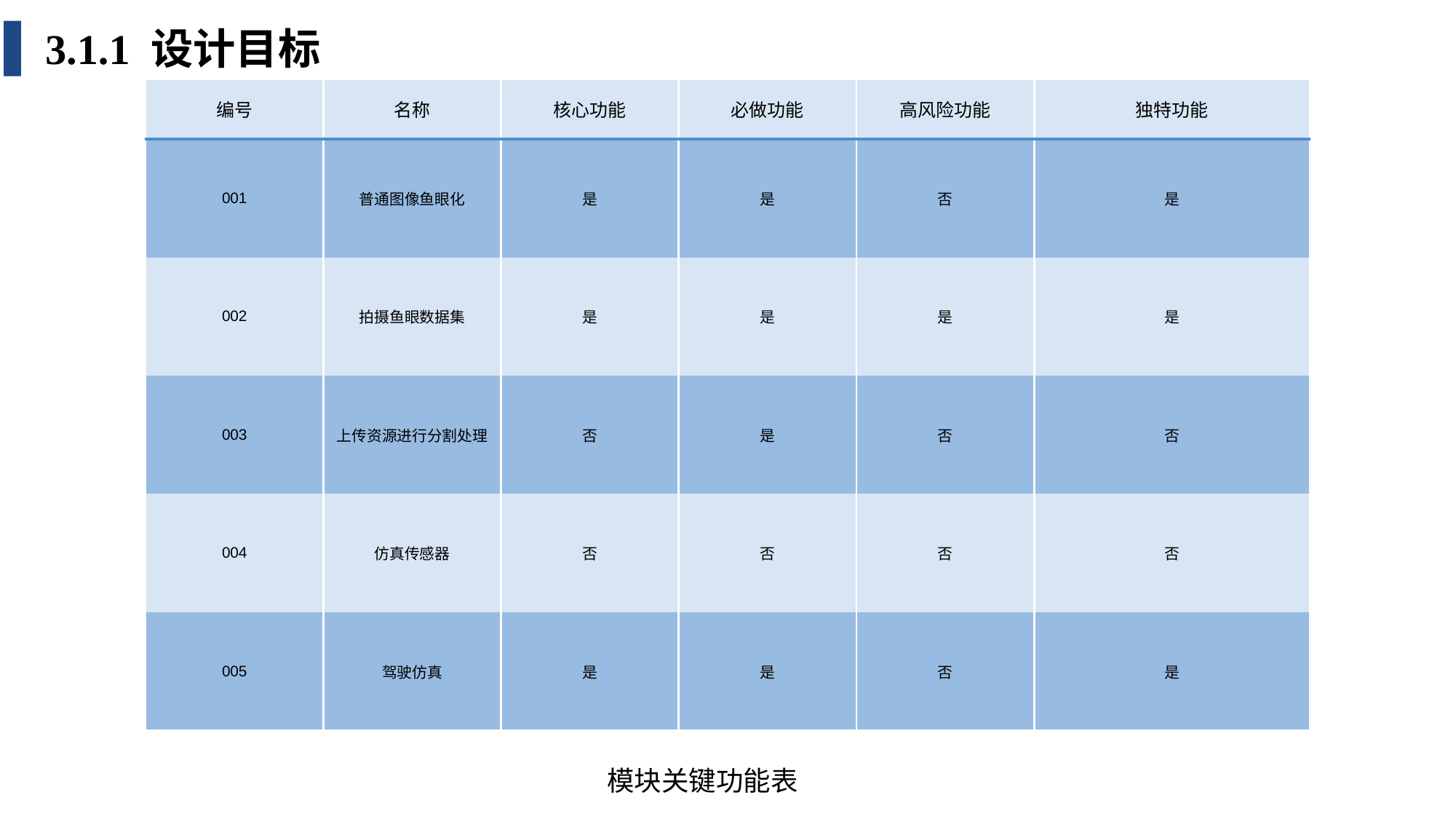

3.1.1 设计目标

| 编号 | 名称 | 核心功能 | 必做功能 | 高风险功能 | 独特功能 |
| --- | --- | --- | --- | --- | --- |
| 001 | 普通图像鱼眼化 | 是 | 是 | 否 | 是 |
| 002 | 拍摄鱼眼数据集 | 是 | 是 | 是 | 是 |
| 003 | 上传资源进行分割处理 | 否 | 是 | 否 | 否 |
| 004 | 仿真传感器 | 否 | 否 | 否 | 否 |
| 005 | 驾驶仿真 | 是 | 是 | 否 | 是 |
模块关键功能表